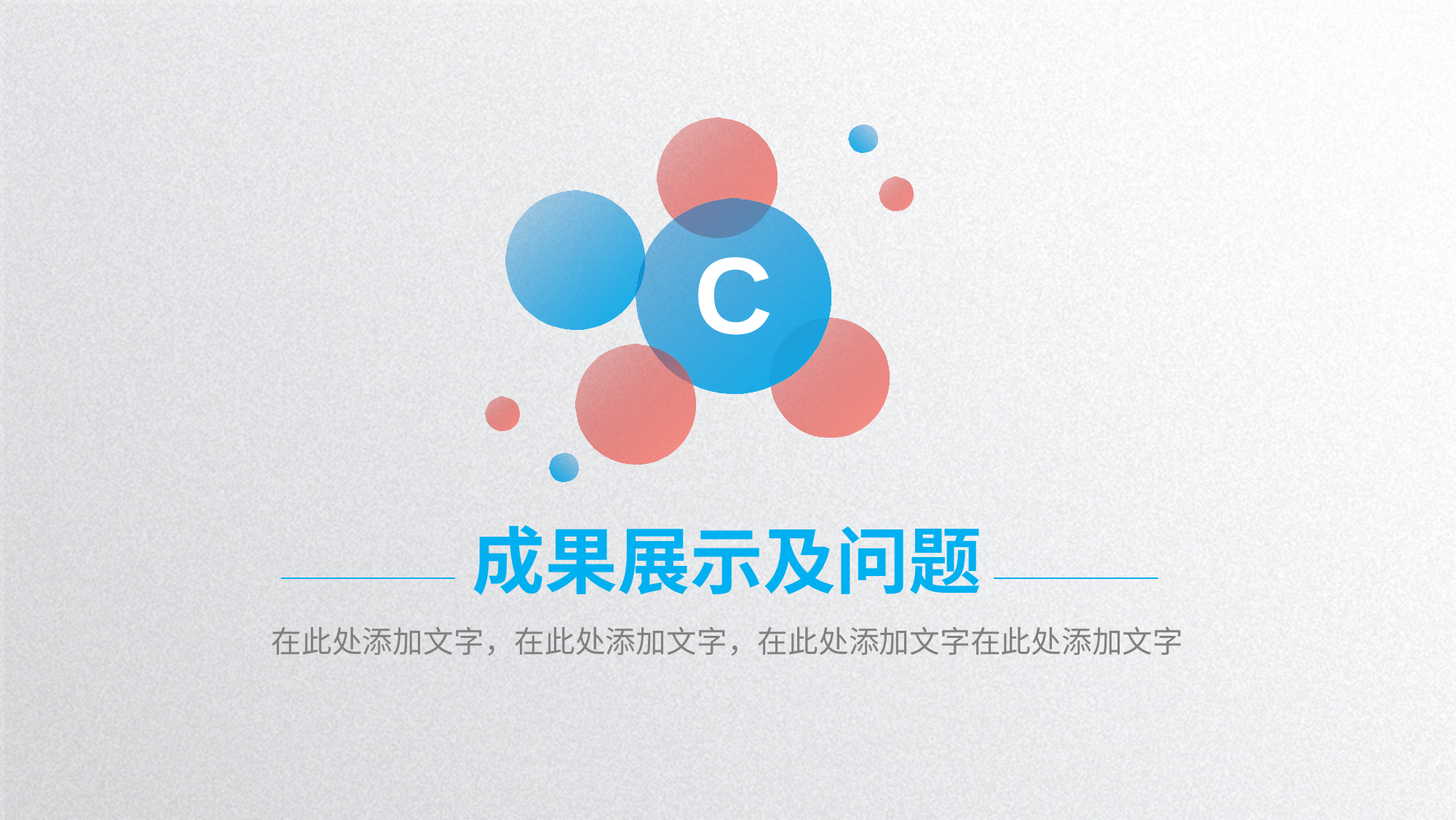

C

成果展示及问题
在此处添加文字，在此处添加文字，在此处添加文字在此处添加文字